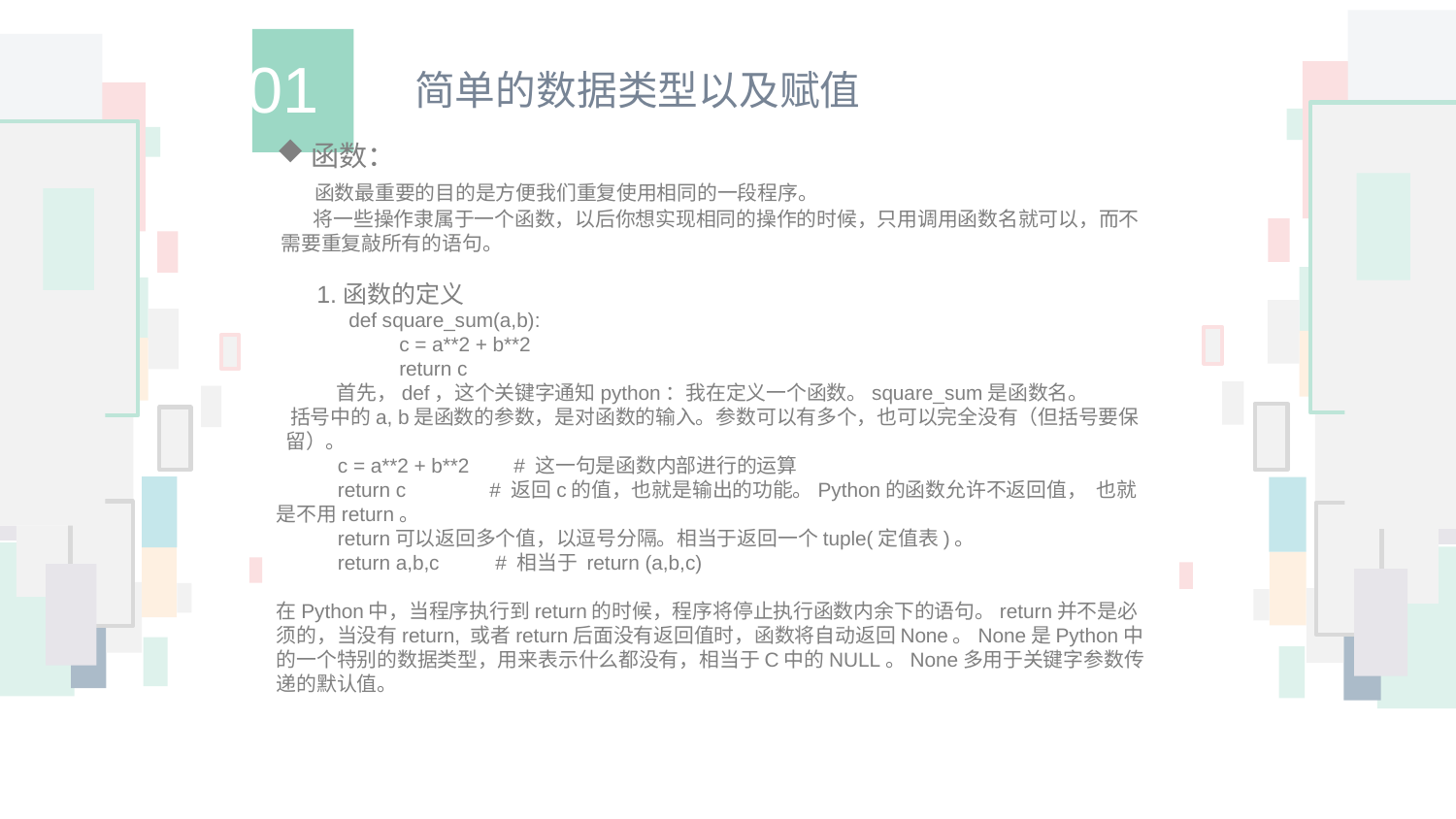

01
简单的数据类型以及赋值

函数：
     函数最重要的目的是方便我们重复使用相同的一段程序。
       将一些操作隶属于一个函数，以后你想实现相同的操作的时候，只用调用函数名就可以，而不    需要重复敲所有的语句。

       1.函数的定义
             def square_sum(a,b):
                      c = a**2 + b**2
                      return c
            首先，def，这个关键字通知python：我在定义一个函数。square_sum是函数名。
  括号中的a, b是函数的参数，是对函数的输入。参数可以有多个，也可以完全没有（但括号要保     留）。
           c = a**2 + b**2        # 这一句是函数内部进行的运算
           return c               # 返回c的值，也就是输出的功能。Python的函数允许不返回值，  也就是不用return。
           return可以返回多个值，以逗号分隔。相当于返回一个tuple(定值表)。
           return a,b,c          # 相当于 return (a,b,c)

在Python中，当程序执行到return的时候，程序将停止执行函数内余下的语句。return并不是必须的，当没有return, 或者return后面没有返回值时，函数将自动返回None。None是Python中的一个特别的数据类型，用来表示什么都没有，相当于C中的NULL。None多用于关键字参数传递的默认值。